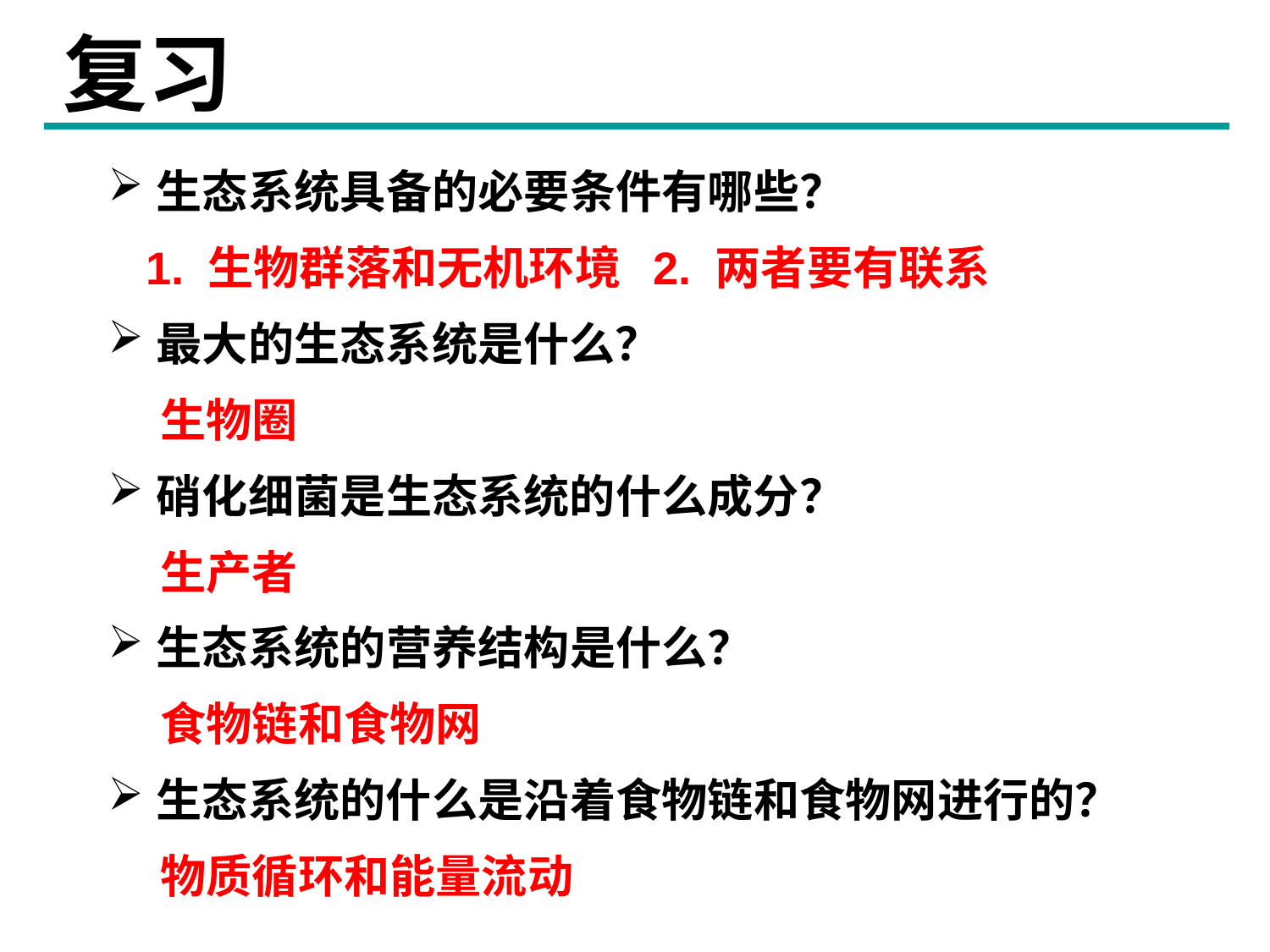

复习
生态系统具备的必要条件有哪些？
   1. 生物群落和无机环境  2. 两者要有联系
最大的生态系统是什么？
    生物圈
硝化细菌是生态系统的什么成分？
    生产者
生态系统的营养结构是什么？
    食物链和食物网
生态系统的什么是沿着食物链和食物网进行的？
    物质循环和能量流动